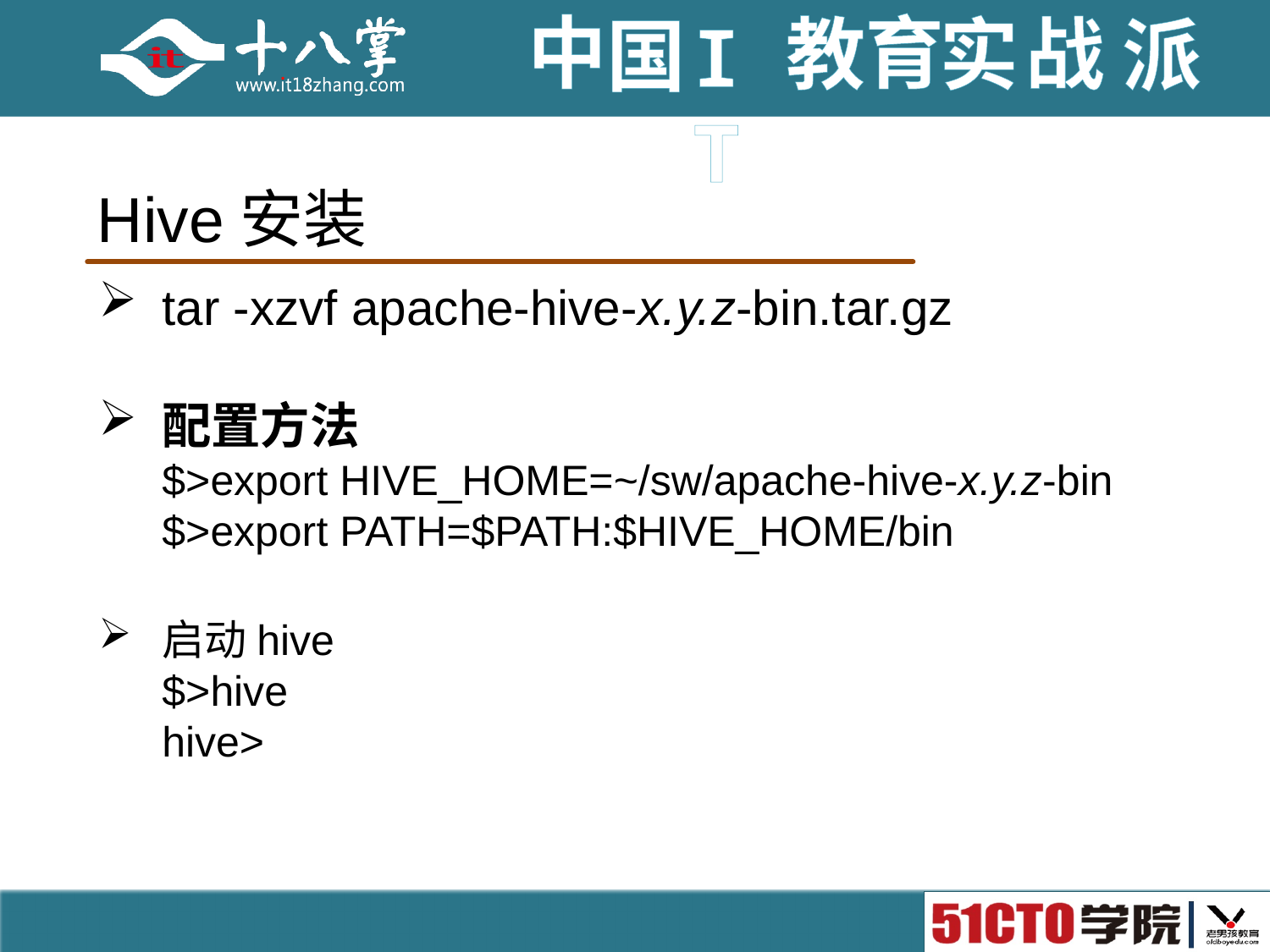

# Hive安装
tar -xzvf apache-hive-x.y.z-bin.tar.gz

配置方法
$>export HIVE_HOME=~/sw/apache-hive-x.y.z-bin
$>export PATH=$PATH:$HIVE_HOME/bin

启动hive
$>hive
hive>